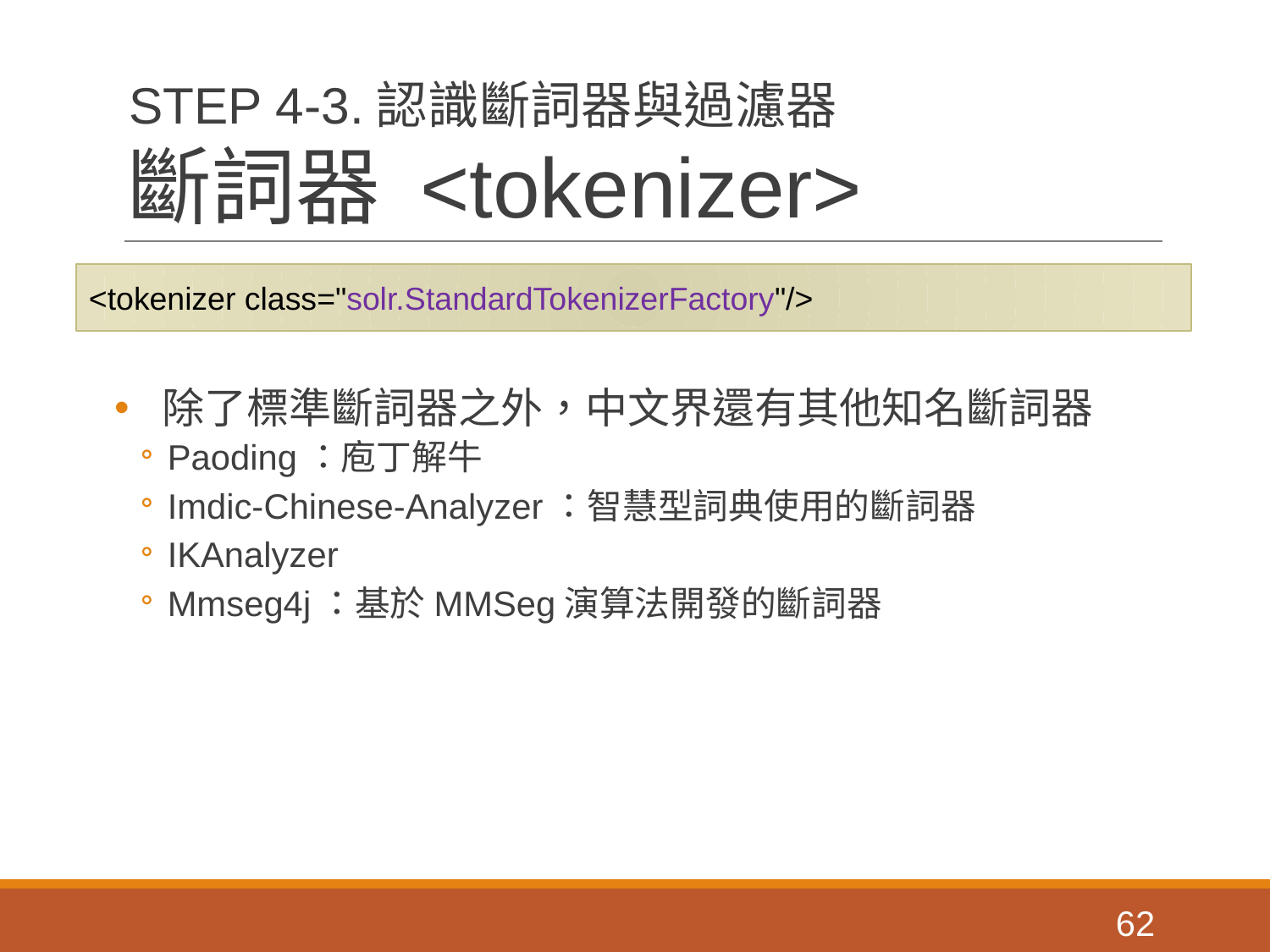

STEP 4-3.認識斷詞器與過濾器
# 斷詞器 <tokenizer>
<tokenizer class="solr.StandardTokenizerFactory"/>
除了標準斷詞器之外，中文界還有其他知名斷詞器
Paoding：庖丁解牛
Imdic-Chinese-Analyzer：智慧型詞典使用的斷詞器
IKAnalyzer
Mmseg4j：基於MMSeg演算法開發的斷詞器
62